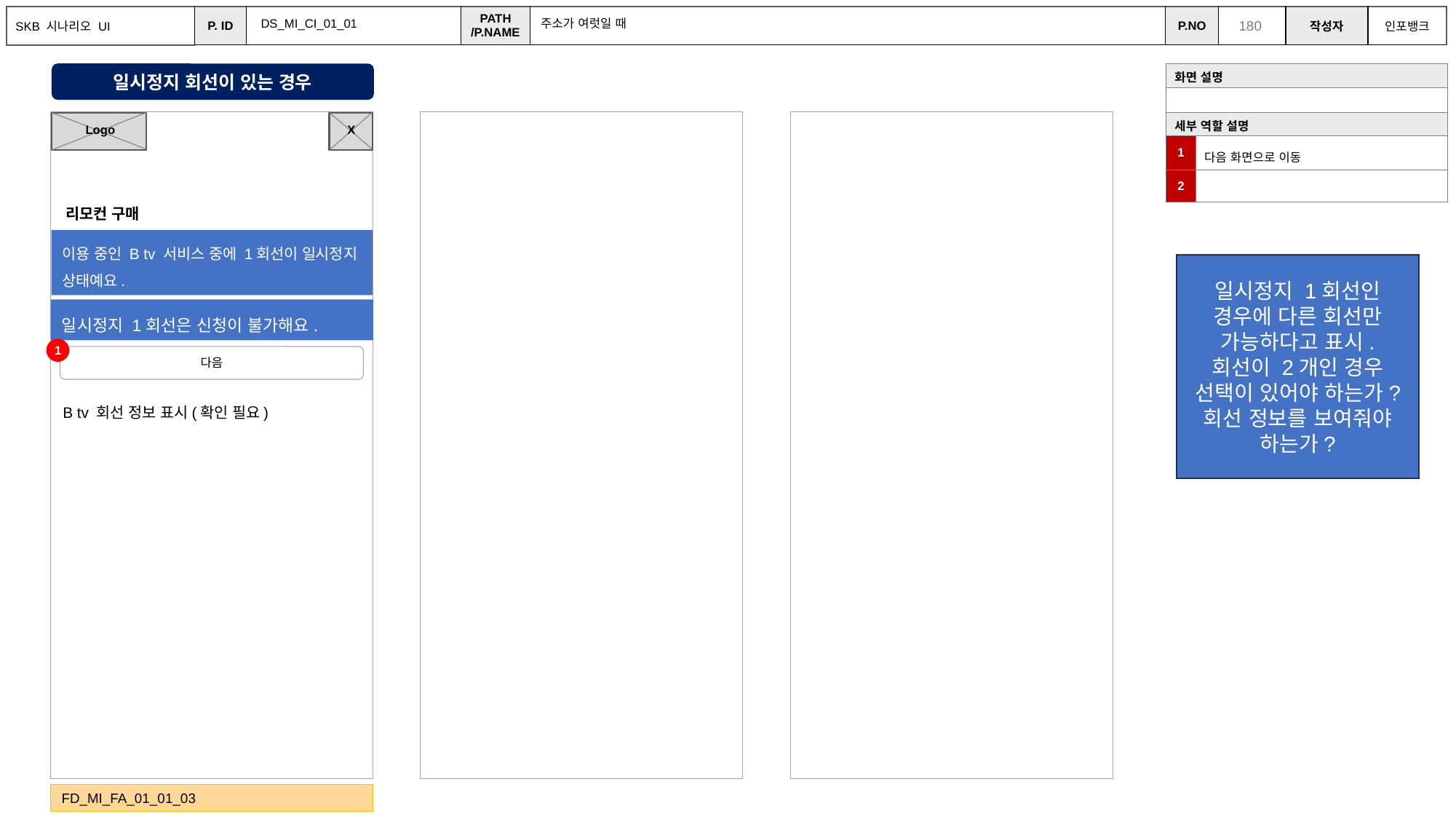

DS_MI_CI_01_01
주소가 여럿일 때
일시정지 회선이 있는 경우
| 화면 설명 |  |
| --- | --- |
|  |  |
| 세부 역할 설명 |  |
| 1 | 다음 화면으로 이동 |
| 2 |  |

X

Logo
리모컨 구매
이용 중인 B tv 서비스 중에 1회선이 일시정지 상태예요.
일시정지 1회선인 경우에 다른 회선만 가능하다고 표시.
회선이 2개인 경우 선택이 있어야 하는가?
회선 정보를 보여줘야 하는가?
일시정지 1회선은 신청이 불가해요.
1

다음
B tv 회선 정보 표시(확인 필요)
FD_MI_FA_01_01_03